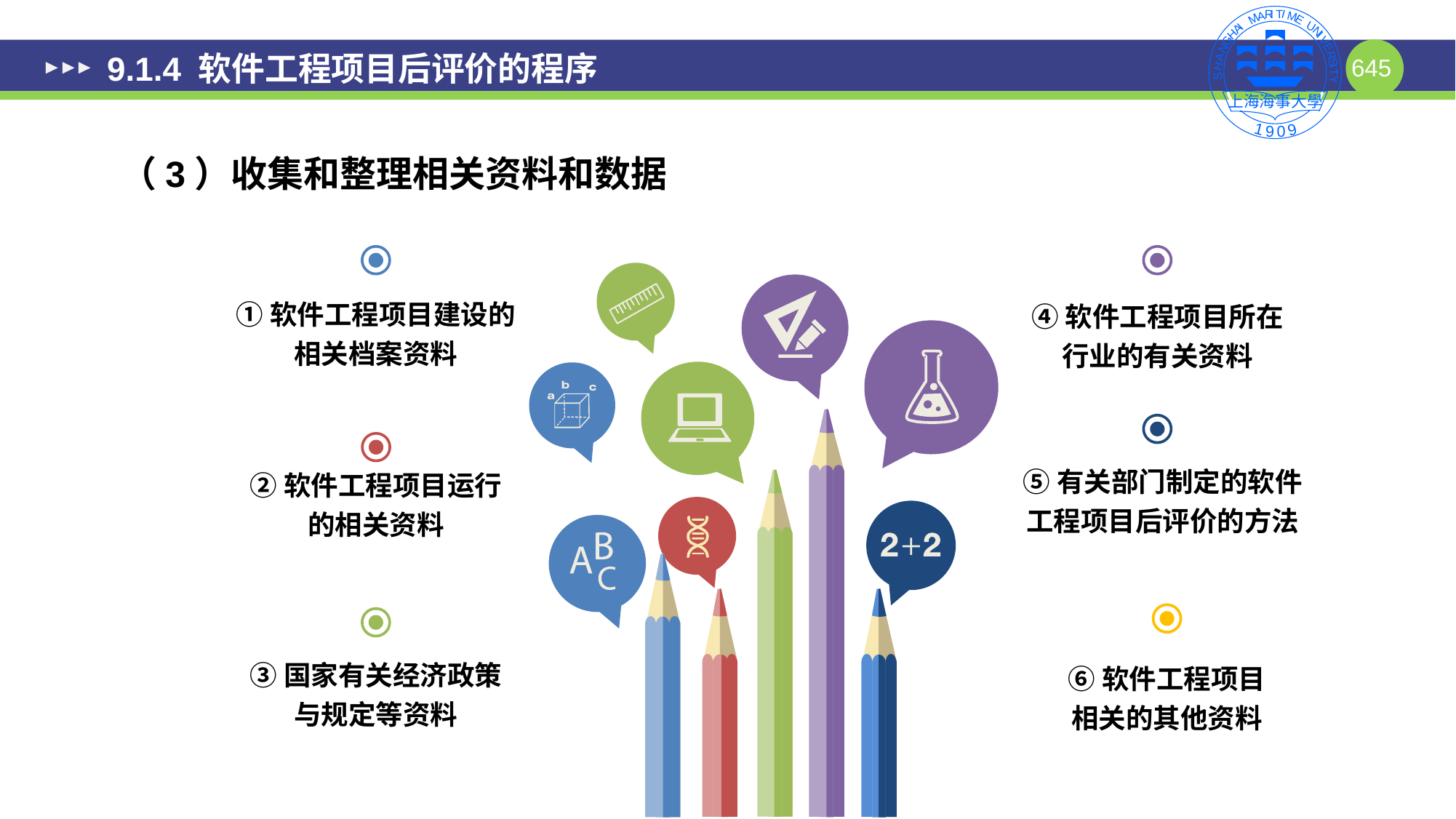

# 9.1.4 软件工程项目后评价的程序
（3）收集和整理相关资料和数据

①软件工程项目建设的
相关档案资料
④软件工程项目所在
行业的有关资料

⑤有关部门制定的软件
工程项目后评价的方法
②软件工程项目运行
的相关资料

③国家有关经济政策
与规定等资料
⑥软件工程项目
相关的其他资料
645